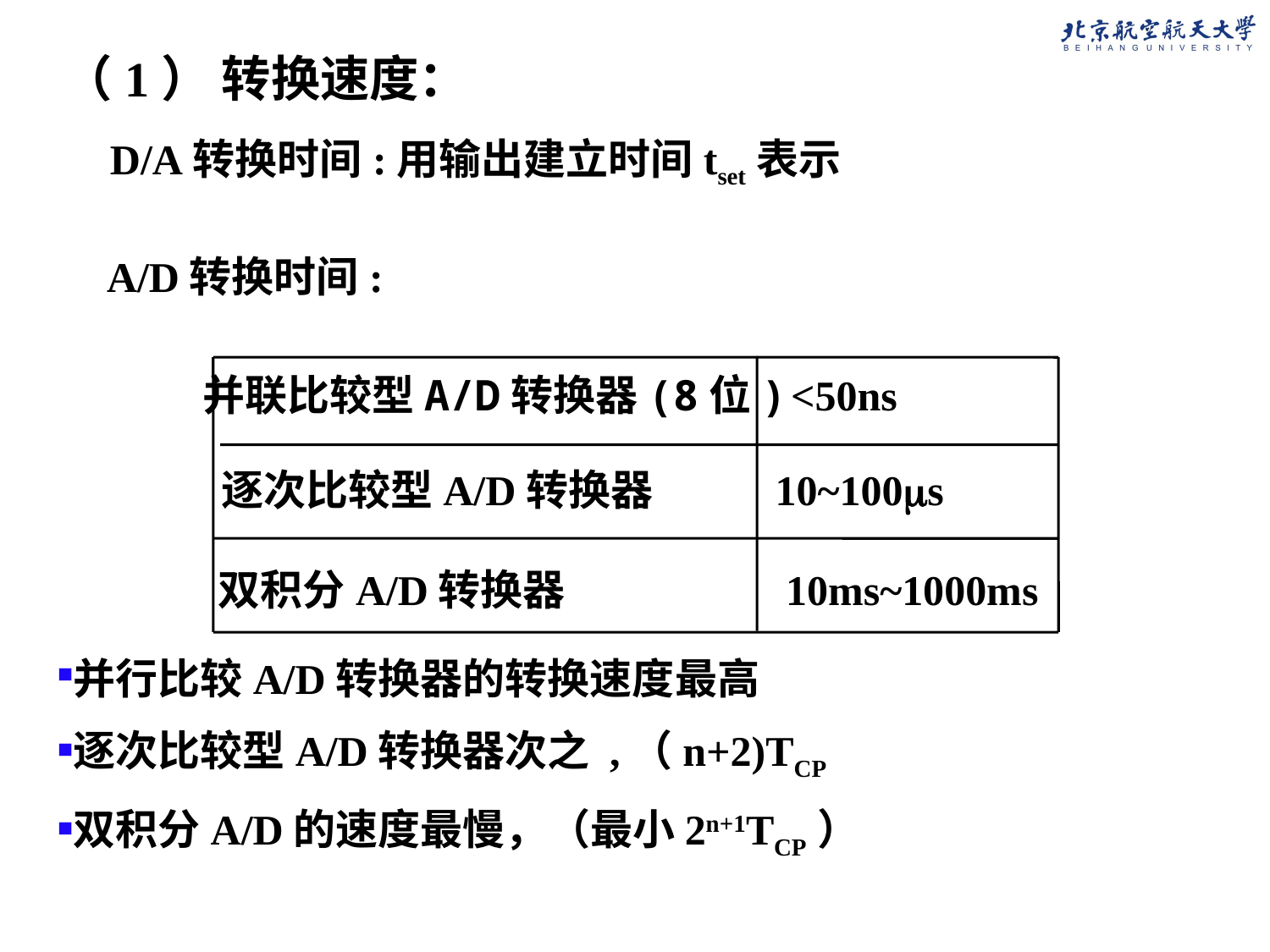

（1） 转换速度：
D/A转换时间:用输出建立时间tset表示

A/D转换时间:

  并联比较型A/D转换器(8位)
<50ns

逐次比较型A/D转换器
10~100μs

    双积分A/D转换器
10ms~1000ms

并行比较A/D转换器的转换速度最高
逐次比较型A/D转换器次之 ,（n+2)TCP
双积分A/D的速度最慢，（最小2n+1TCP）